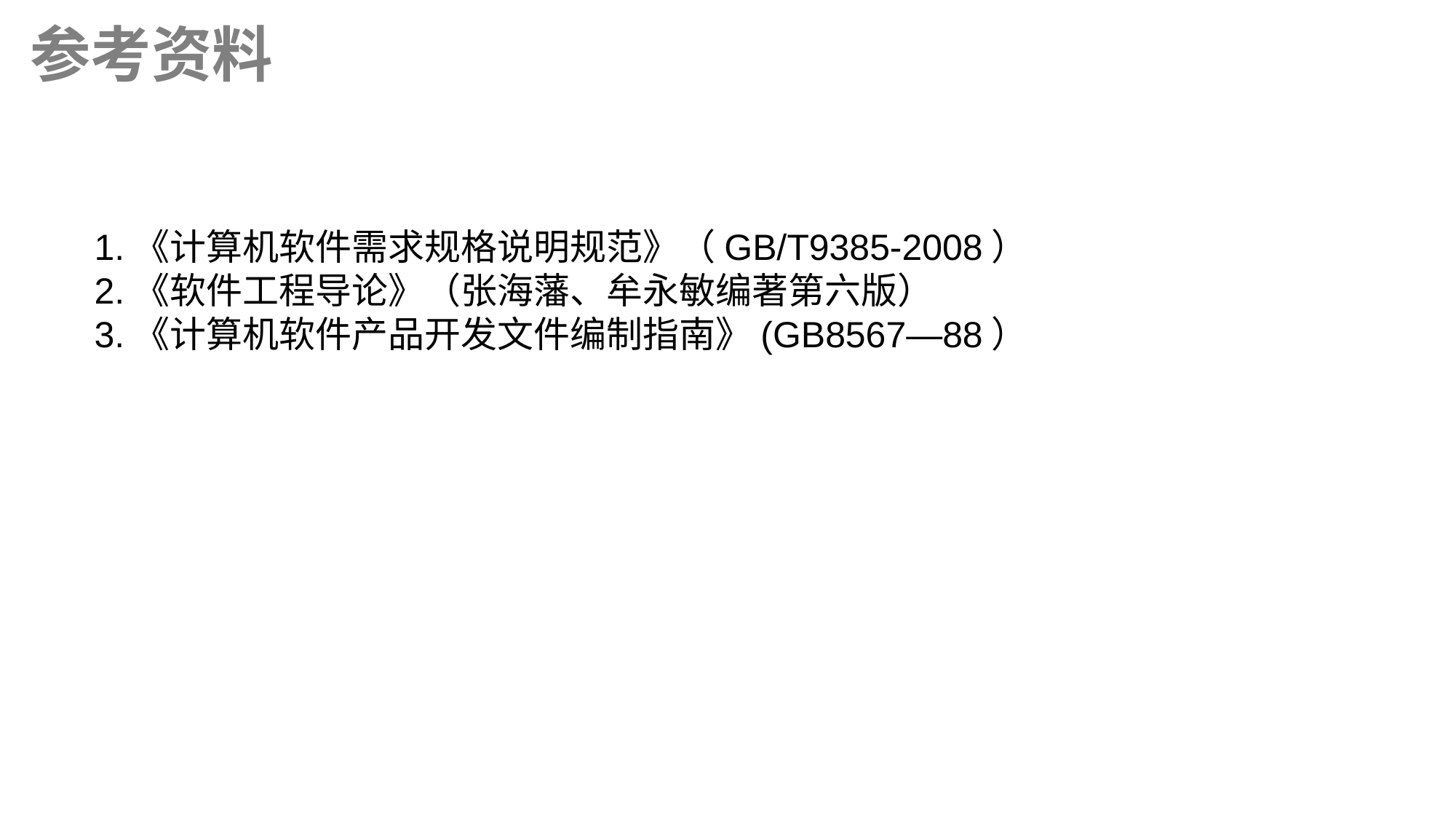

参考资料
1.《计算机软件需求规格说明规范》（GB/T9385-2008）
2.《软件工程导论》（张海藩、牟永敏编著第六版）
3.《计算机软件产品开发文件编制指南》(GB8567—88）